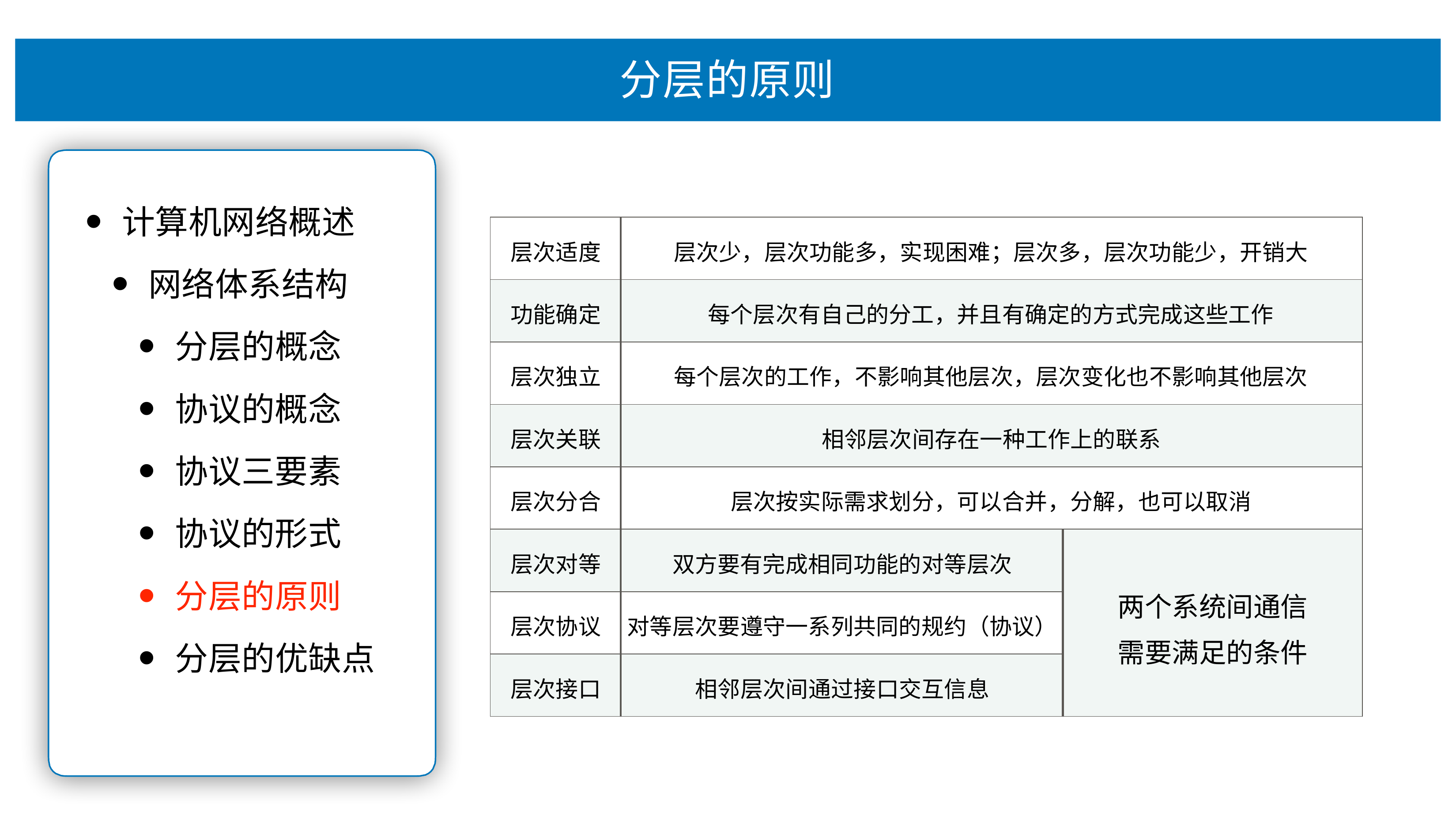

# 分层的原则

计算机⽹络概述
⽹络体系结构
分层的概念
协议的概念
协议三要素
协议的形式
分层的原则
分层的优缺点
| 层次适度 | 层次少，层次功能多，实现困难；层次多，层次功能少，开销⼤ |  |
| --- | --- | --- |
| 功能确定 | 每个层次有⾃⼰的分⼯，并且有确定的⽅式完成这些⼯作 |  |
| 层次独⽴ | 每个层次的⼯作，不影响其他层次，层次变化也不影响其他层次 |  |
| 层次关联 | 相邻层次间存在⼀种⼯作上的联系 |  |
| 层次分合 | 层次按实际需求划分，可以合并，分解，也可以取消 |  |
| 层次对等 | 双⽅要有完成相同功能的对等层次 | 两个系统间通信 需要满⾜的条件 |
| 层次协议 | 对等层次要遵守⼀系列共同的规约（协议） |  |
| 层次接⼝ | 相邻层次间通过接⼝交互信息 |  |